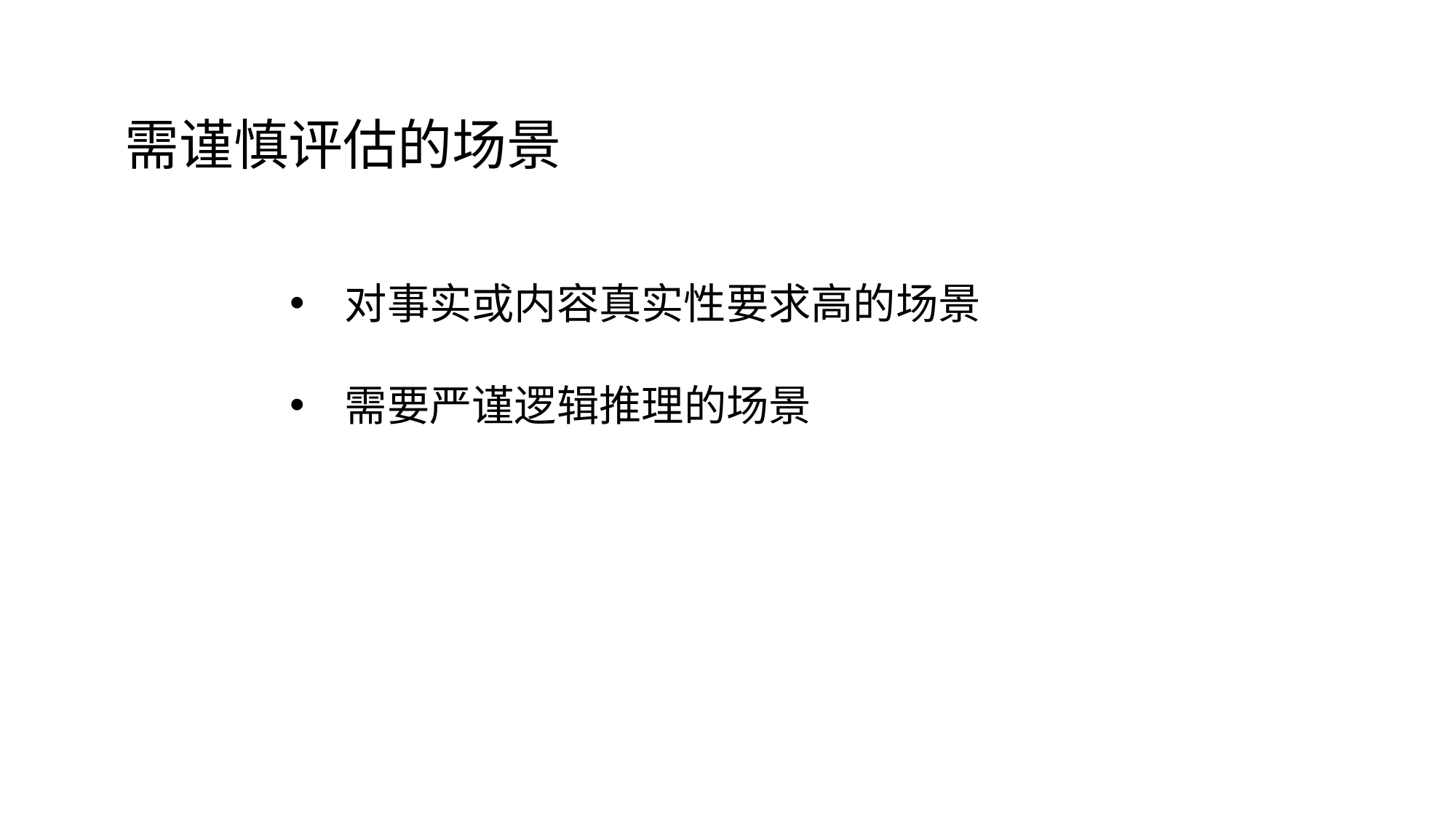

需谨慎评估的场景

对事实或内容真实性要求高的场景

需要严谨逻辑推理的场景